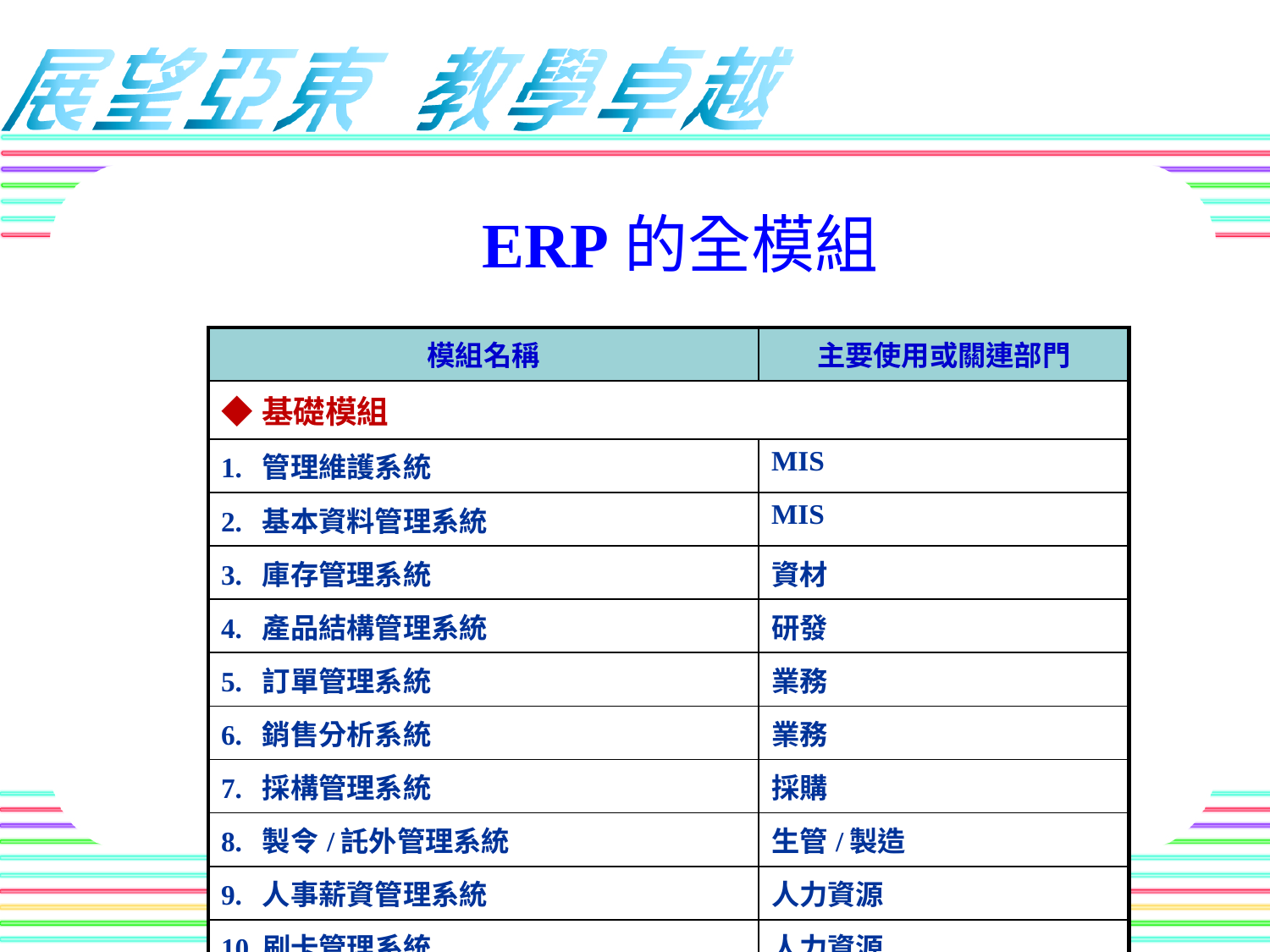

ERP的全模組
| 模組名稱 | 主要使用或關連部門 |
| --- | --- |
| ◆基礎模組 |  |
| 1. 管理維護系統 | MIS |
| 2. 基本資料管理系統 | MIS |
| 3. 庫存管理系統 | 資材 |
| 4. 產品結構管理系統 | 研發 |
| 5. 訂單管理系統 | 業務 |
| 6. 銷售分析系統 | 業務 |
| 7. 採構管理系統 | 採購 |
| 8. 製令/託外管理系統 | 生管/製造 |
| 9. 人事薪資管理系統 | 人力資源 |
| 10.刷卡管理系統 | 人力資源 |
| 11.批次需求計劃系統 | 生管/採購 |